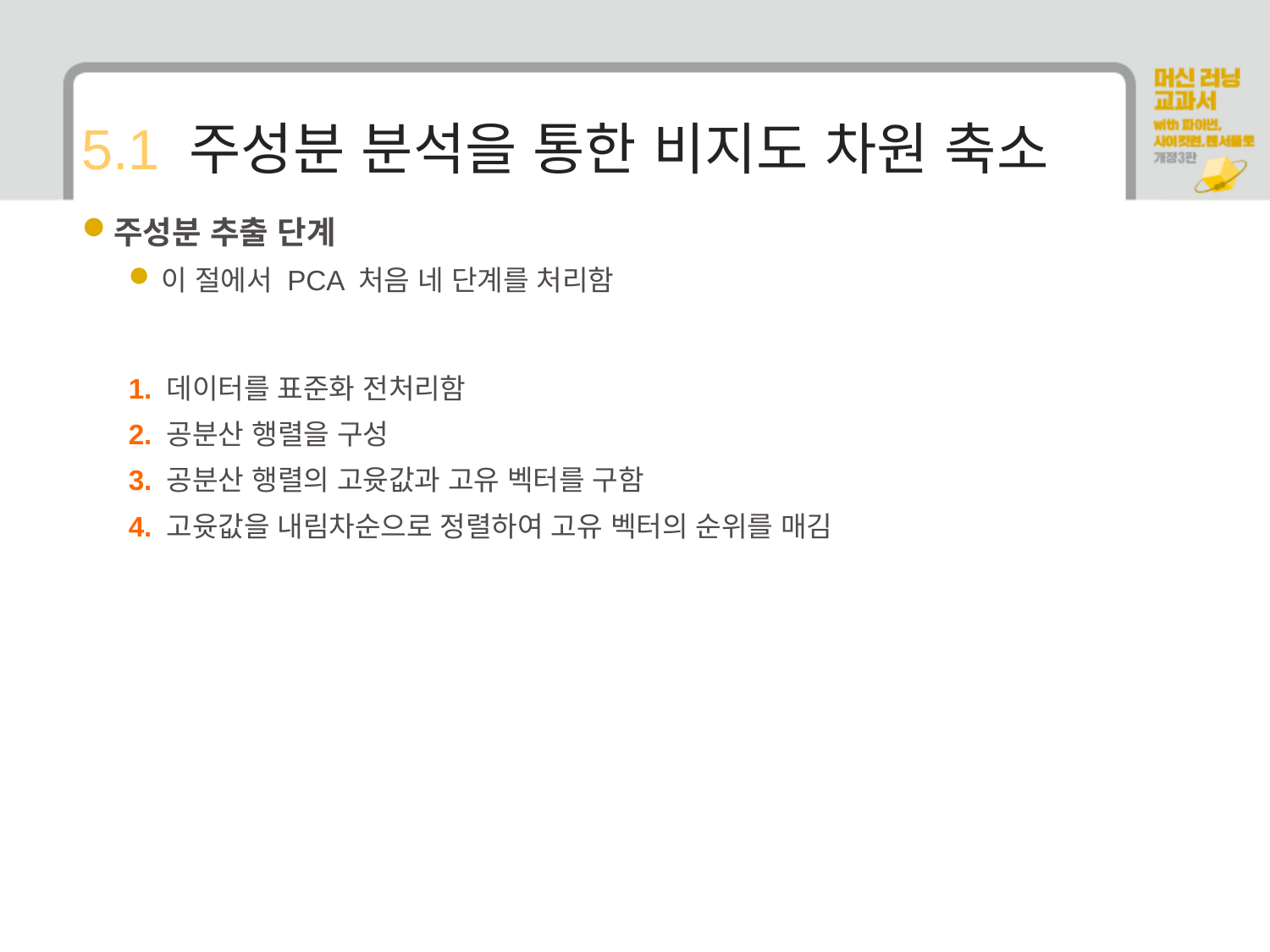

# 5.1 주성분 분석을 통한 비지도 차원 축소
주성분 추출 단계
이 절에서 PCA 처음 네 단계를 처리함

1. 데이터를 표준화 전처리함
2. 공분산 행렬을 구성
3. 공분산 행렬의 고윳값과 고유 벡터를 구함
4. 고윳값을 내림차순으로 정렬하여 고유 벡터의 순위를 매김